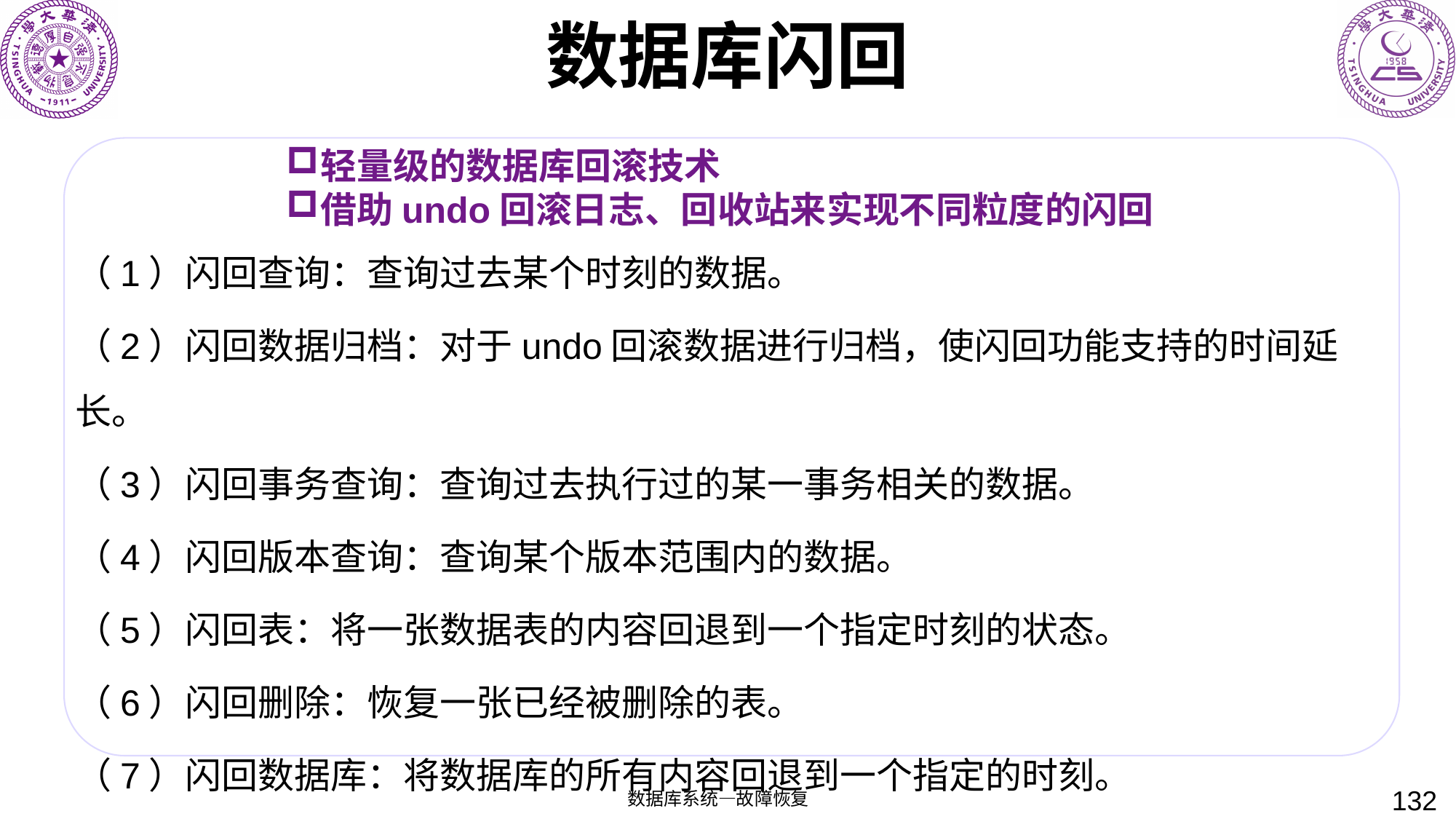

# 数据库闪回

轻量级的数据库回滚技术
借助undo回滚日志、回收站来实现不同粒度的闪回
（1）闪回查询：查询过去某个时刻的数据。
（2）闪回数据归档：对于undo回滚数据进行归档，使闪回功能支持的时间延长。
（3）闪回事务查询：查询过去执行过的某一事务相关的数据。
（4）闪回版本查询：查询某个版本范围内的数据。
（5）闪回表：将一张数据表的内容回退到一个指定时刻的状态。
（6）闪回删除：恢复一张已经被删除的表。
（7）闪回数据库：将数据库的所有内容回退到一个指定的时刻。

132
数据库系统—故障恢复